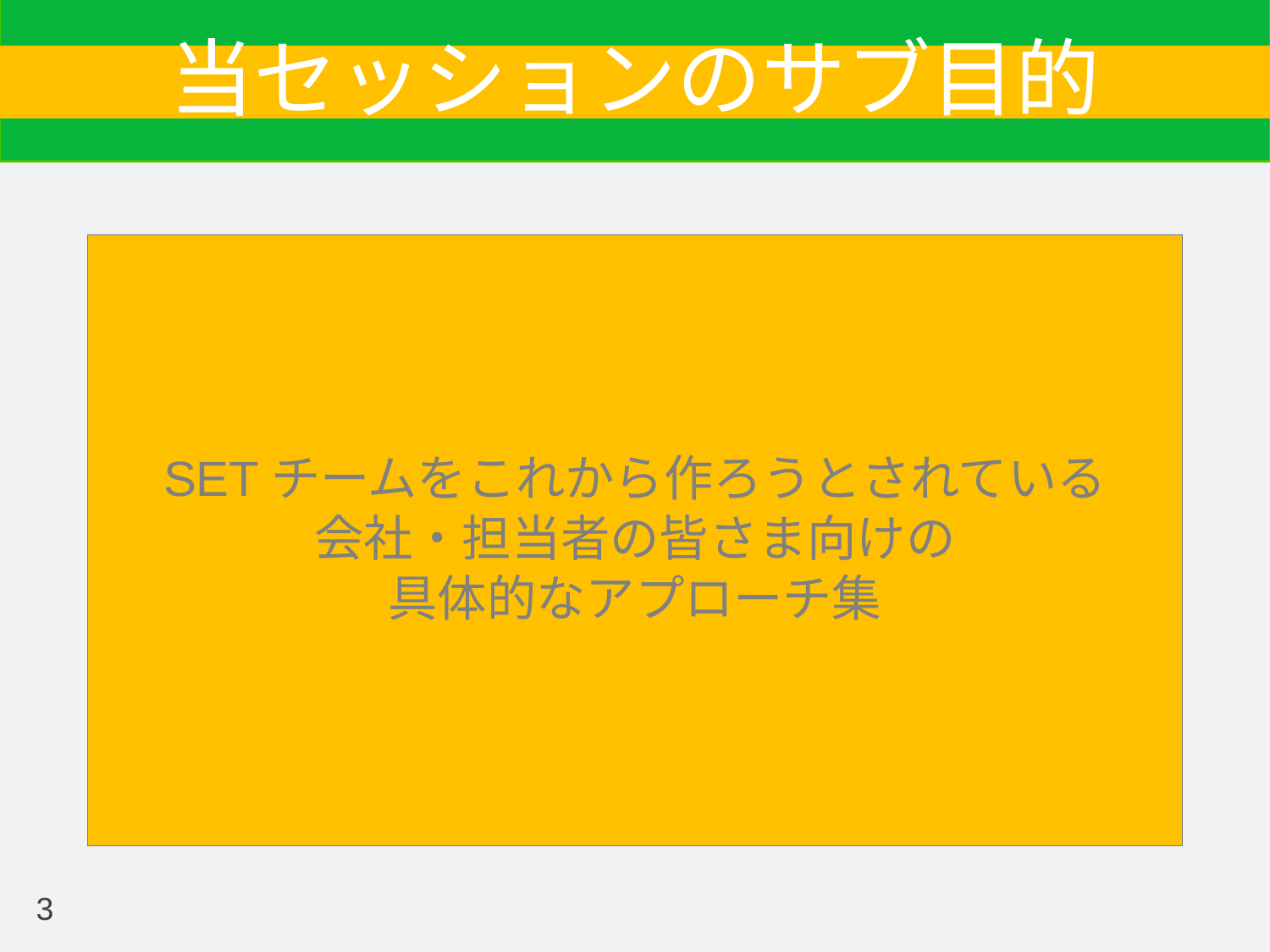

# 当セッションのサブ目的
SETチームをこれから作ろうとされている
会社・担当者の皆さま向けの
具体的なアプローチ集
3